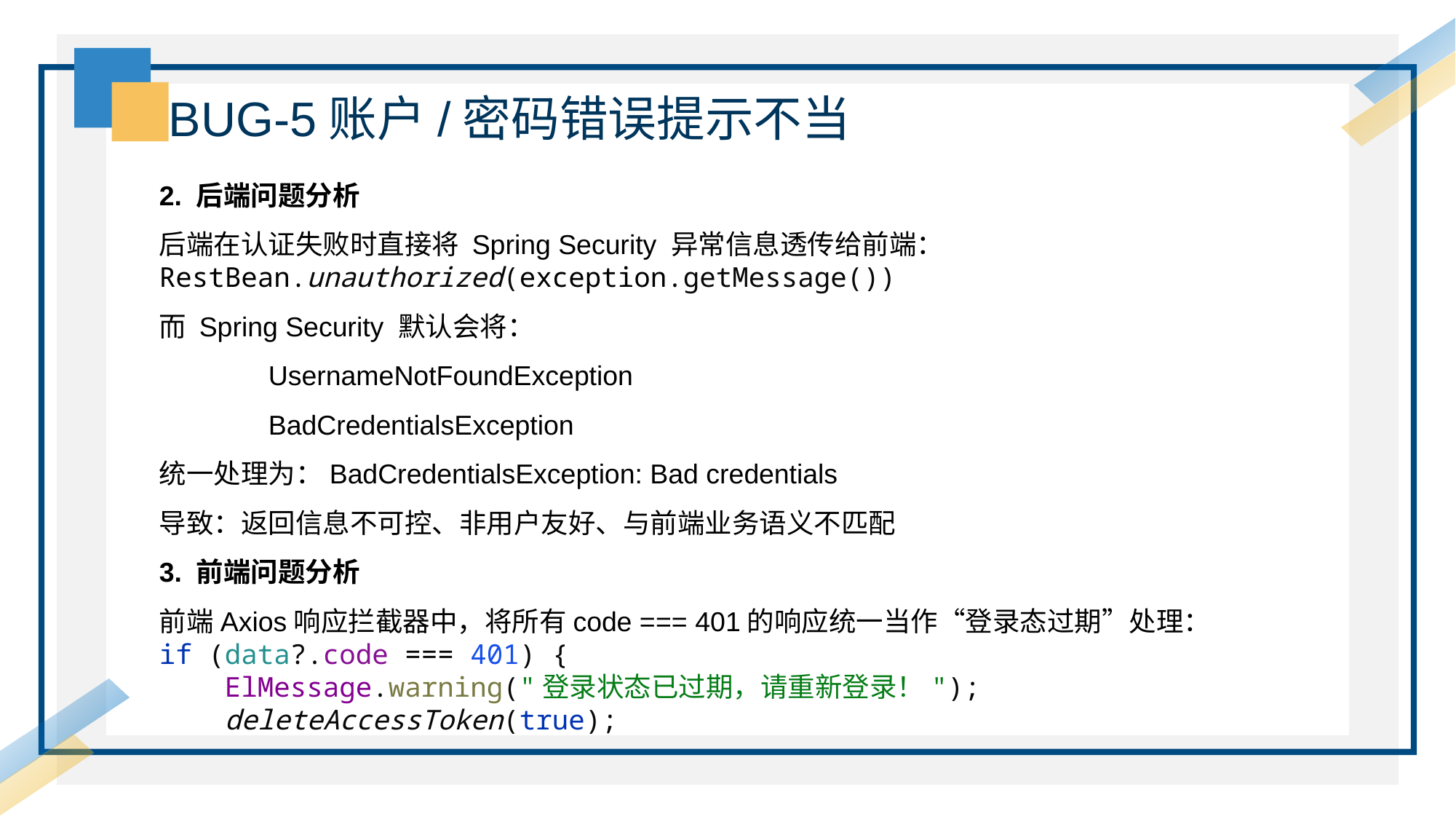

BUG-5账户/密码错误提示不当
2. 后端问题分析
后端在认证失败时直接将 Spring Security 异常信息透传给前端：
RestBean.unauthorized(exception.getMessage())
而 Spring Security 默认会将：
	UsernameNotFoundException
	BadCredentialsException
统一处理为：BadCredentialsException: Bad credentials
导致：返回信息不可控、非用户友好、与前端业务语义不匹配
3. 前端问题分析
前端Axios响应拦截器中，将所有code === 401的响应统一当作“登录态过期”处理：
if (data?.code === 401) {
    ElMessage.warning("登录状态已过期，请重新登录！");
    deleteAccessToken(true);